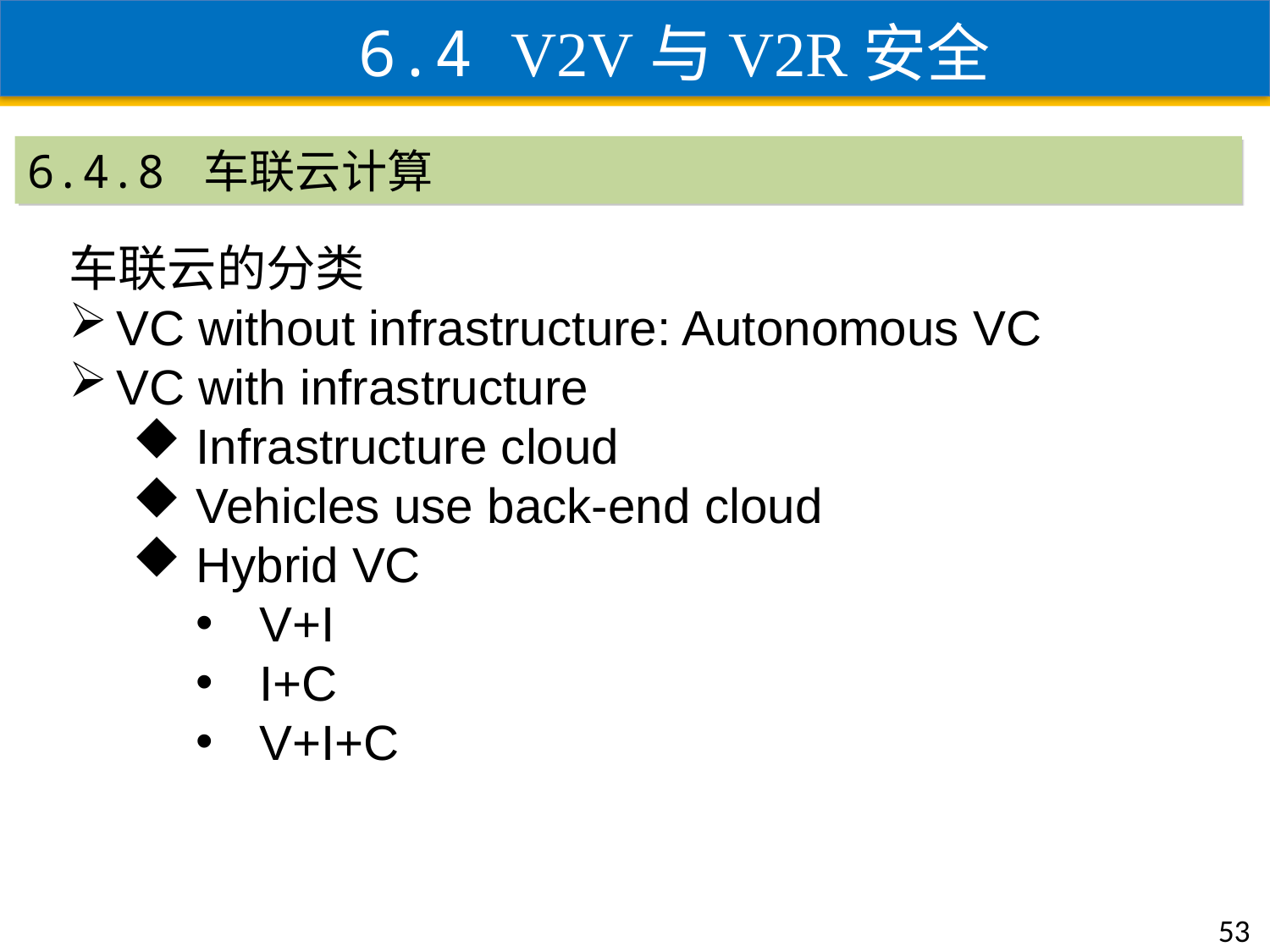

6.4 V2V与V2R安全
6.4.8 车联云计算
车联云的分类
VC without infrastructure: Autonomous VC
VC with infrastructure
Infrastructure cloud
Vehicles use back-end cloud
Hybrid VC
V+I
I+C
V+I+C

53